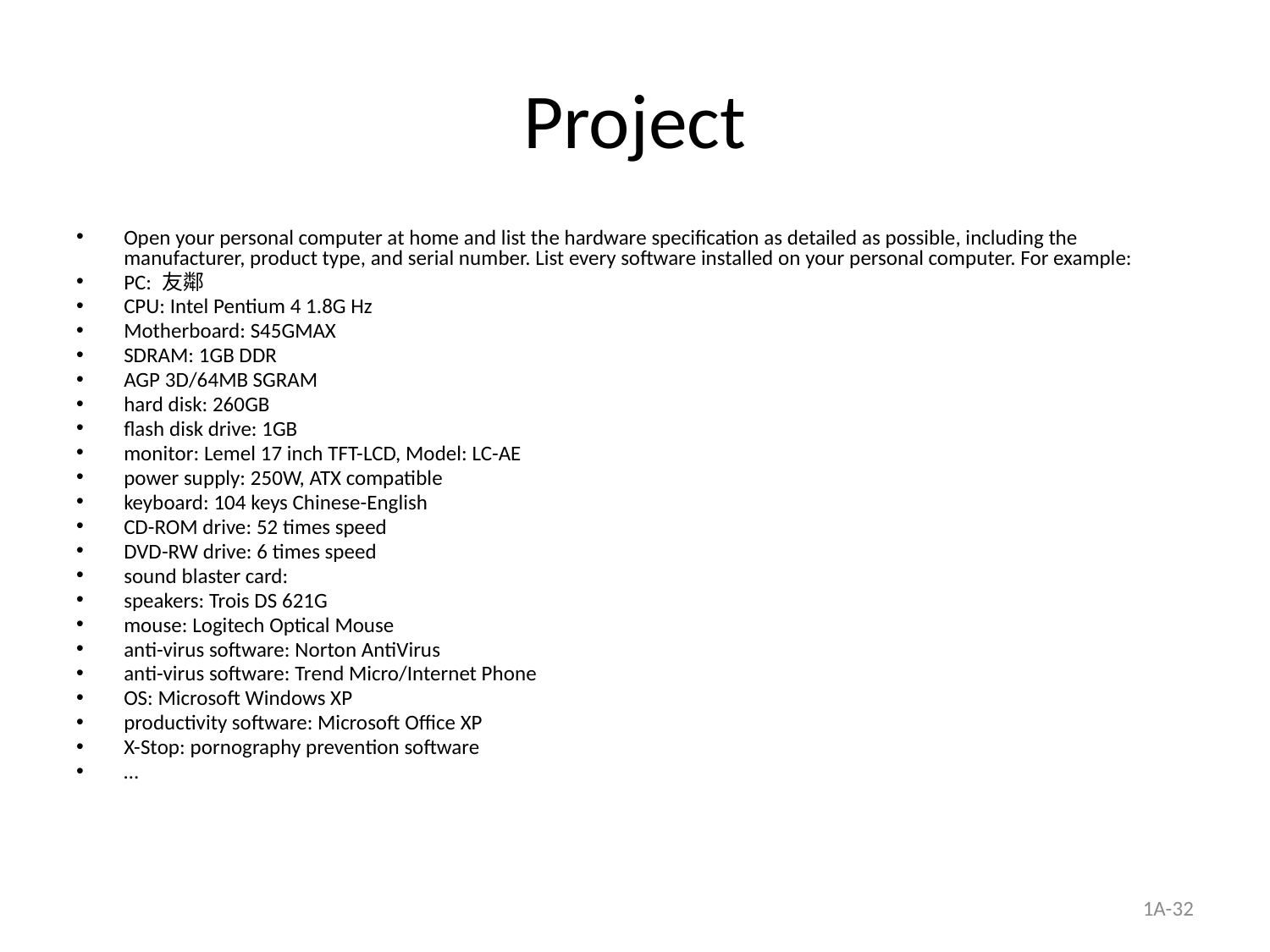

# Project
Open your personal computer at home and list the hardware specification as detailed as possible, including the manufacturer, product type, and serial number. List every software installed on your personal computer. For example:
PC: 友鄰
CPU: Intel Pentium 4 1.8G Hz
Motherboard: S45GMAX
SDRAM: 1GB DDR
AGP 3D/64MB SGRAM
hard disk: 260GB
flash disk drive: 1GB
monitor: Lemel 17 inch TFT-LCD, Model: LC-AE
power supply: 250W, ATX compatible
keyboard: 104 keys Chinese-English
CD-ROM drive: 52 times speed
DVD-RW drive: 6 times speed
sound blaster card:
speakers: Trois DS 621G
mouse: Logitech Optical Mouse
anti-virus software: Norton AntiVirus
anti-virus software: Trend Micro/Internet Phone
OS: Microsoft Windows XP
productivity software: Microsoft Office XP
X-Stop: pornography prevention software
…
1A-32